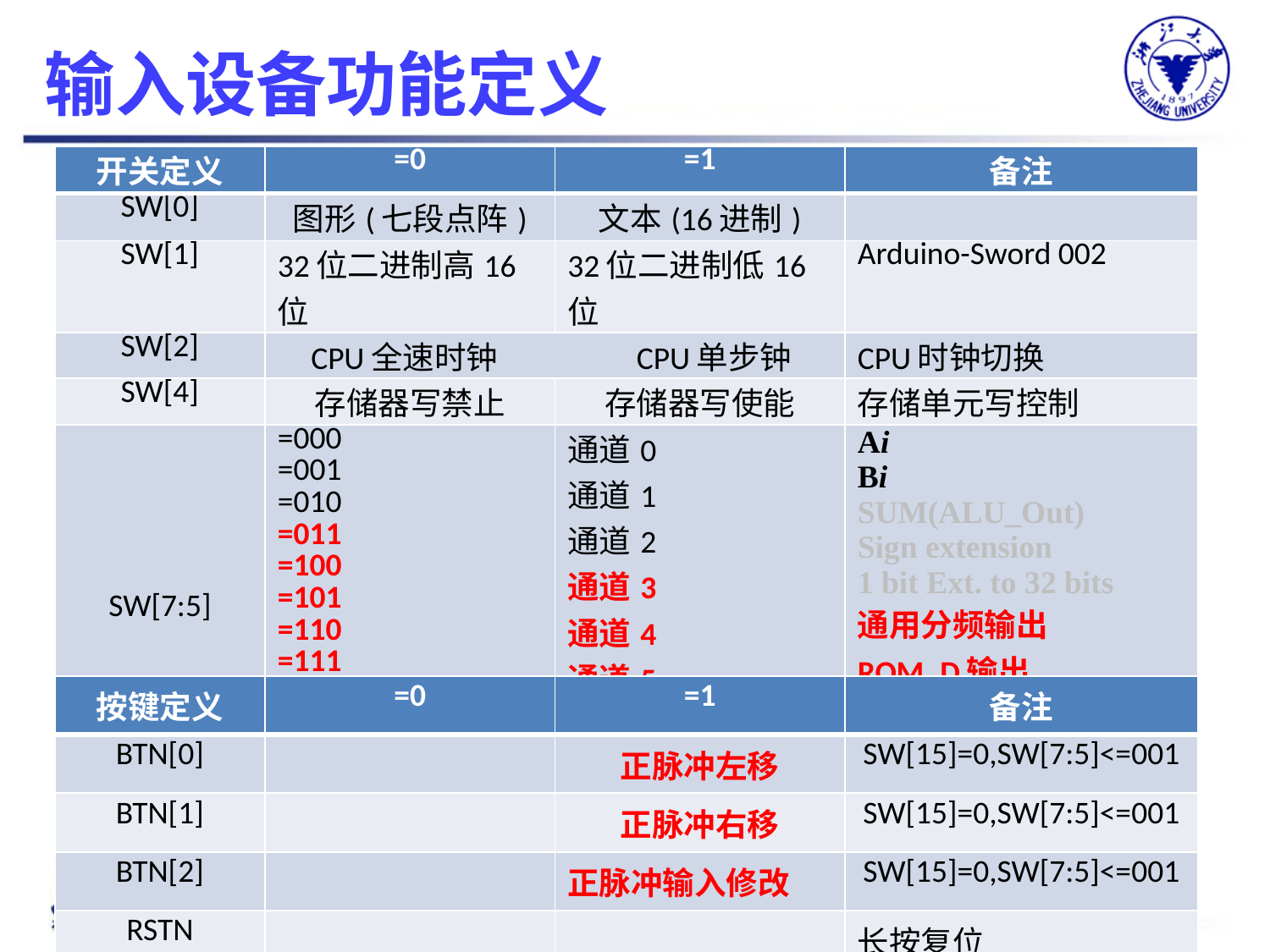

# 输入设备功能定义
| 开关定义 | =0 | =1 | 备注 |
| --- | --- | --- | --- |
| SW[0] | 图形(七段点阵) | 文本(16进制) |  |
| SW[1] | 32位二进制高16位 | 32位二进制低16位 | Arduino-Sword 002 |
| SW[2] | CPU全速时钟 CPU单步钟 |  | CPU时钟切换 |
| SW[4] | 存储器写禁止 | 存储器写使能 | 存储单元写控制 |
| SW[7:5] | =000 =001 =010 =011 =100 =101 =110 =111 | 通道0 通道1 通道2 通道3 通道4 通道5 通道6 通道7 | Ai Bi SUM(ALU\_Out) Sign extension 1 bit Ext. to 32 bits 通用分频输出 ROM\_D输出 RAM\_B输出D(31:0) |
| 按键定义 | =0 | =1 | 备注 |
| --- | --- | --- | --- |
| BTN[0] |  | 正脉冲左移 | SW[15]=0,SW[7:5]<=001 |
| BTN[1] |  | 正脉冲右移 | SW[15]=0,SW[7:5]<=001 |
| BTN[2] |  | 正脉冲输入修改 | SW[15]=0,SW[7:5]<=001 |
| RSTN |  |  | 长按复位 |